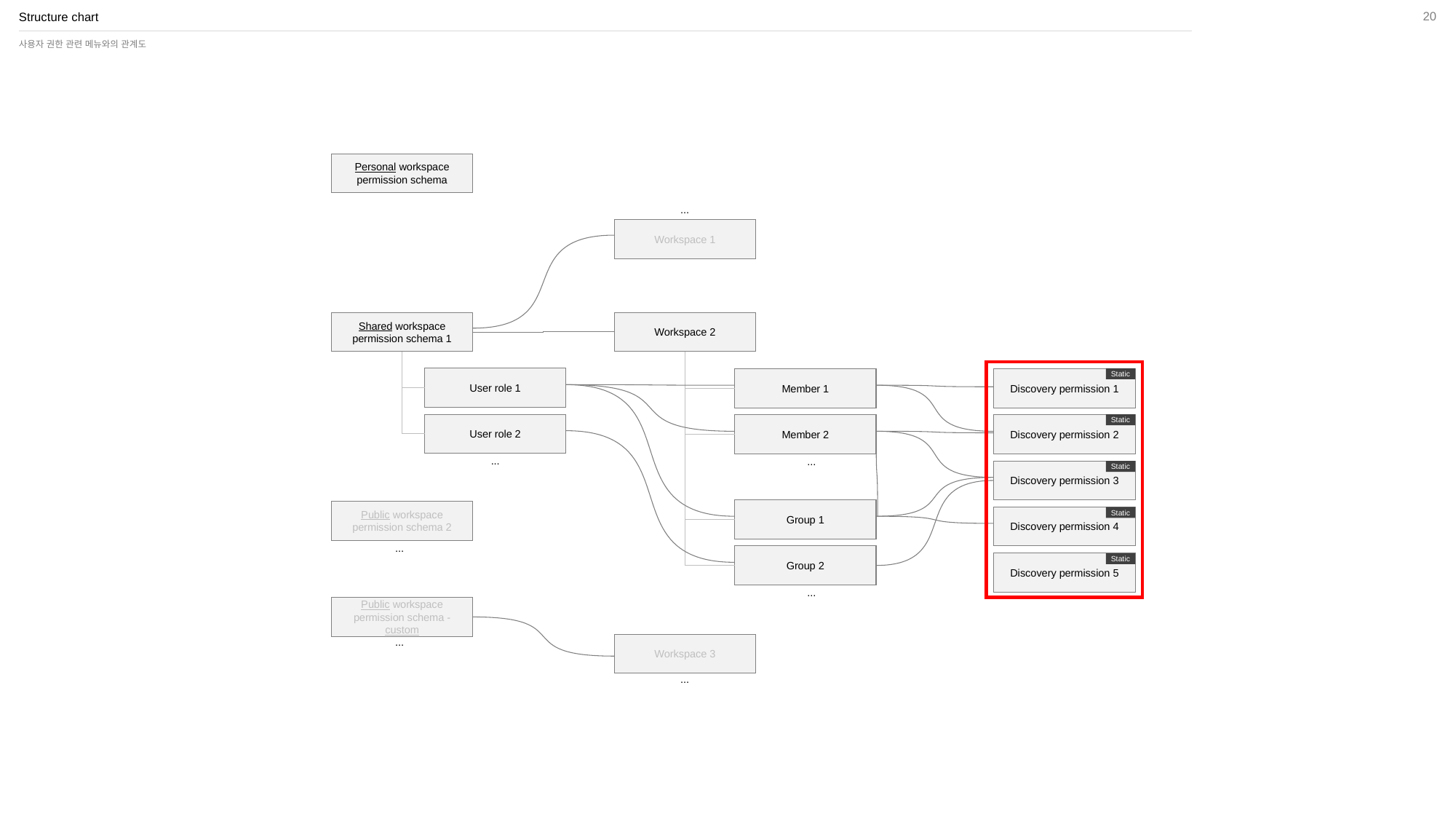

20
# Structure chart
사용자 권한 관련 메뉴와의 관계도
Personal workspace permission schema
...
Workspace 1
Workspace 2
Shared workspace permission schema 1

User role 1
Static
Member 1
Discovery permission 1
User role 2
Static
Member 2
Discovery permission 2
...
...
Discovery permission 3
Static
Group 1
Public workspace permission schema 2
Discovery permission 4
Static
...
Group 2
Discovery permission 5
Static
...
Public workspace permission schema - custom
Workspace 3
...
...